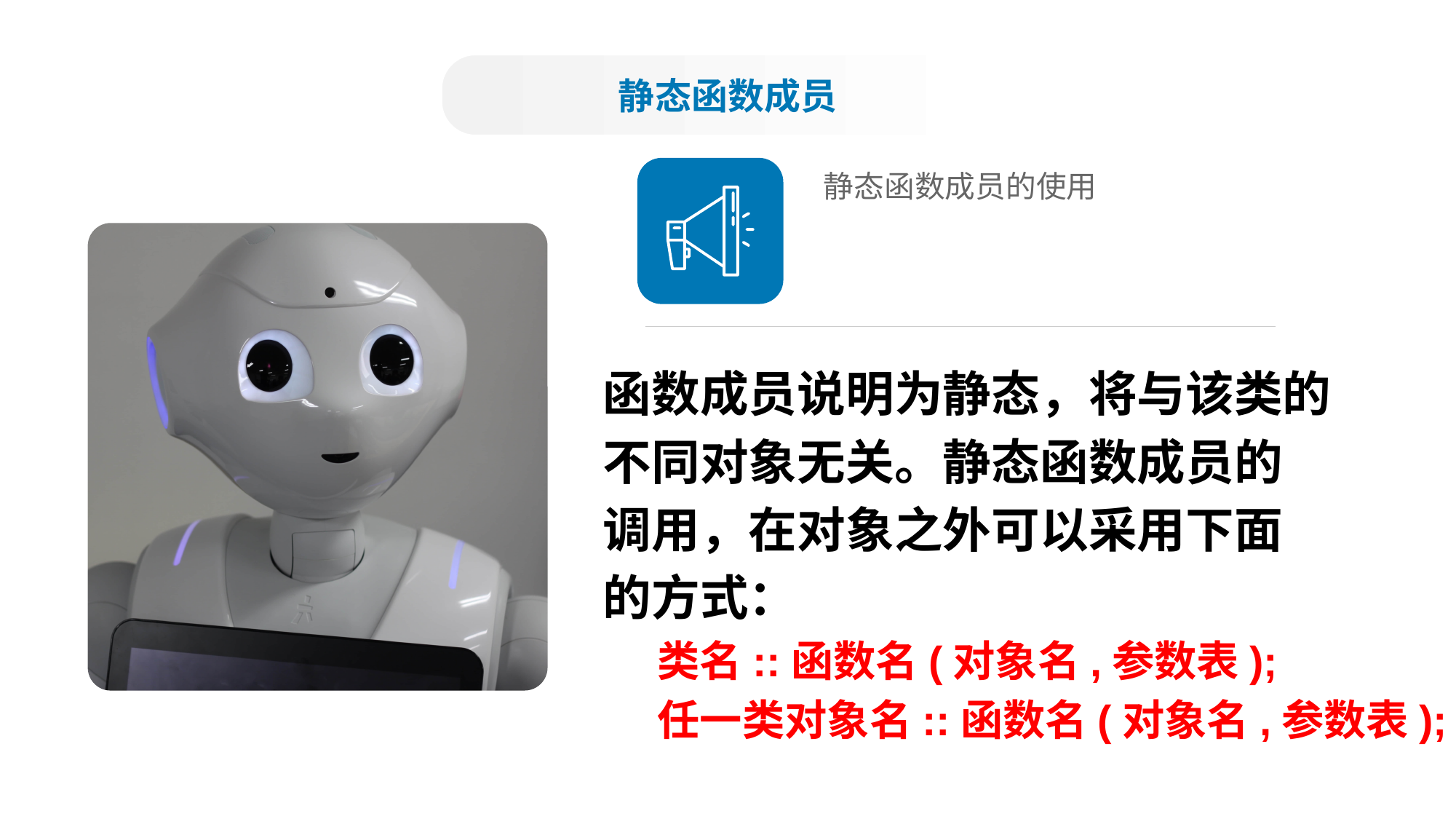

静态函数成员

静态函数成员的使用

函数成员说明为静态，将与该类的
不同对象无关。静态函数成员的
调用，在对象之外可以采用下面
的方式：
类名::函数名(对象名,参数表);
任一类对象名::函数名(对象名,参数表);